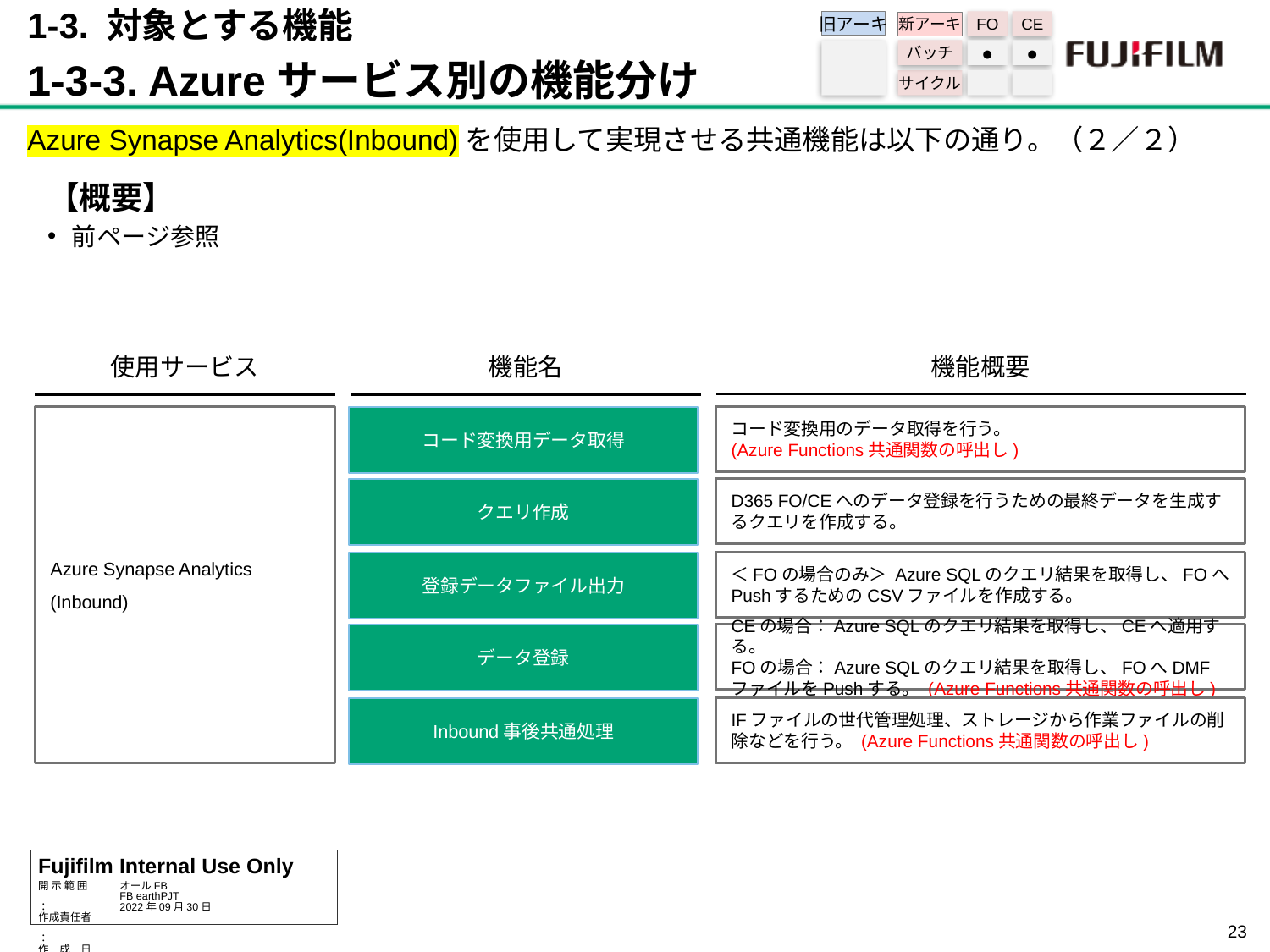

1-3. 対象とする機能
1-3-3. Azureサービス別の機能分け
旧アーキ
FO
CE
新アーキ
バッチ
●
●
サイクル

Azure Synapse Analytics(Inbound)を使用して実現させる共通機能は以下の通り。（２／２）
【概要】
前ページ参照
機能概要
機能名
使用サービス
コード変換用のデータ取得を行う。
(Azure Functions共通関数の呼出し)
Azure Synapse Analytics
(Inbound)
コード変換用データ取得
D365 FO/CEへのデータ登録を行うための最終データを生成するクエリを作成する。
クエリ作成
＜FOの場合のみ＞ Azure SQLのクエリ結果を取得し、FOへPushするためのCSVファイルを作成する。
登録データファイル出力
CEの場合：Azure SQLのクエリ結果を取得し、CEへ適用する。
FOの場合：Azure SQLのクエリ結果を取得し、FOへDMFファイルをPushする。 (Azure Functions共通関数の呼出し)
データ登録
IFファイルの世代管理処理、ストレージから作業ファイルの削除などを行う。 (Azure Functions共通関数の呼出し)
Inbound事後共通処理
23